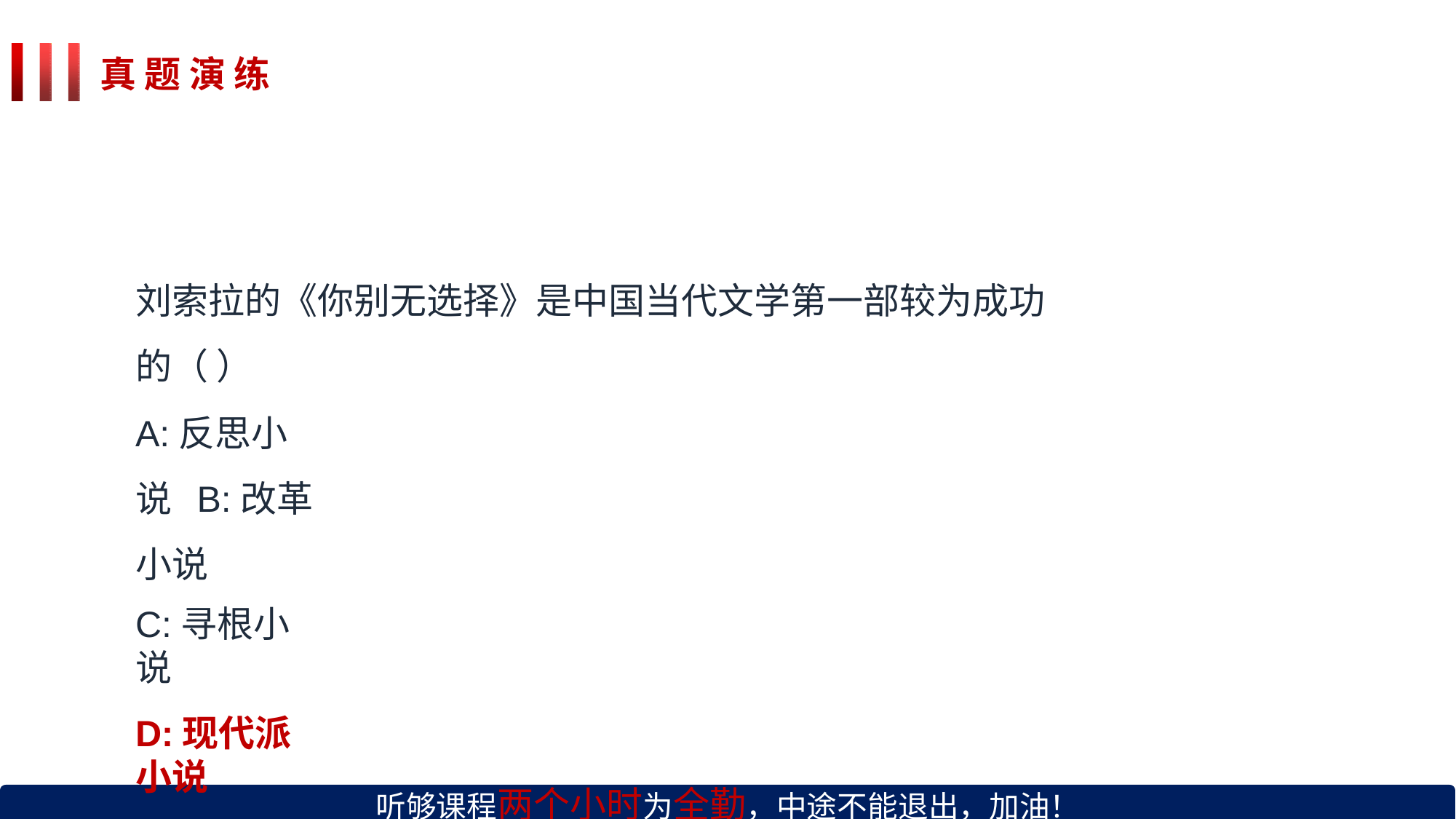

# 真 题 演 练
刘索拉的《你别无选择》是中国当代文学第一部较为成功 的（ ）
A:反思小说  B:改革小说
C:寻根小说
D:现代派小说
38

听够课程两个小时为全勤，中途不能退出，加油！